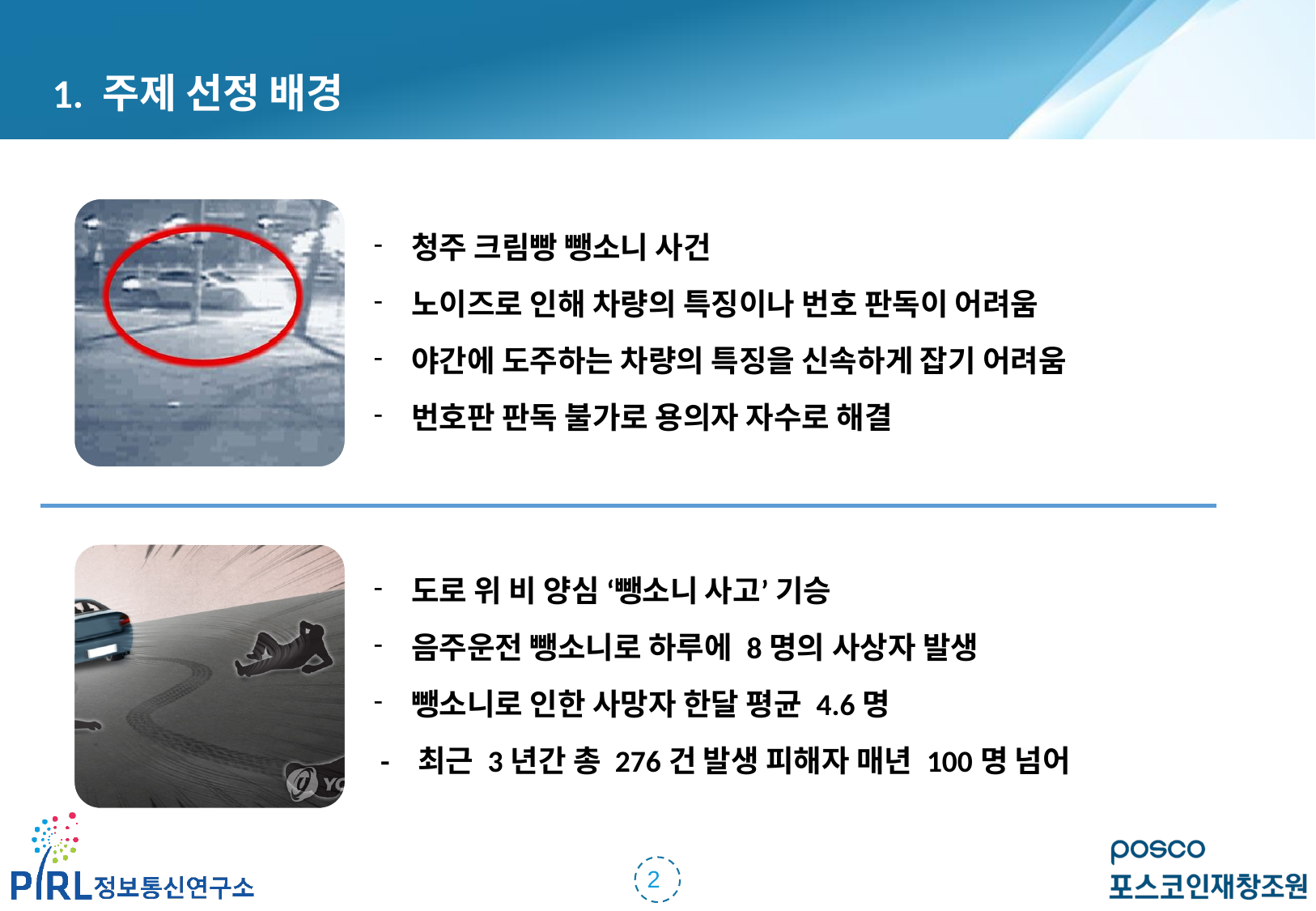

1. 주제 선정 배경

청주 크림빵 뺑소니 사건

노이즈로 인해 차량의 특징이나 번호 판독이 어려움

야간에 도주하는 차량의 특징을 신속하게 잡기 어려움

번호판 판독 불가로 용의자 자수로 해결

도로 위 비 양심 ‘뺑소니 사고’ 기승

음주운전 뺑소니로 하루에 8명의 사상자 발생

뺑소니로 인한 사망자 한달 평균 4.6명

 -   최근 3년간 총 276건 발생 피해자 매년 100명 넘어